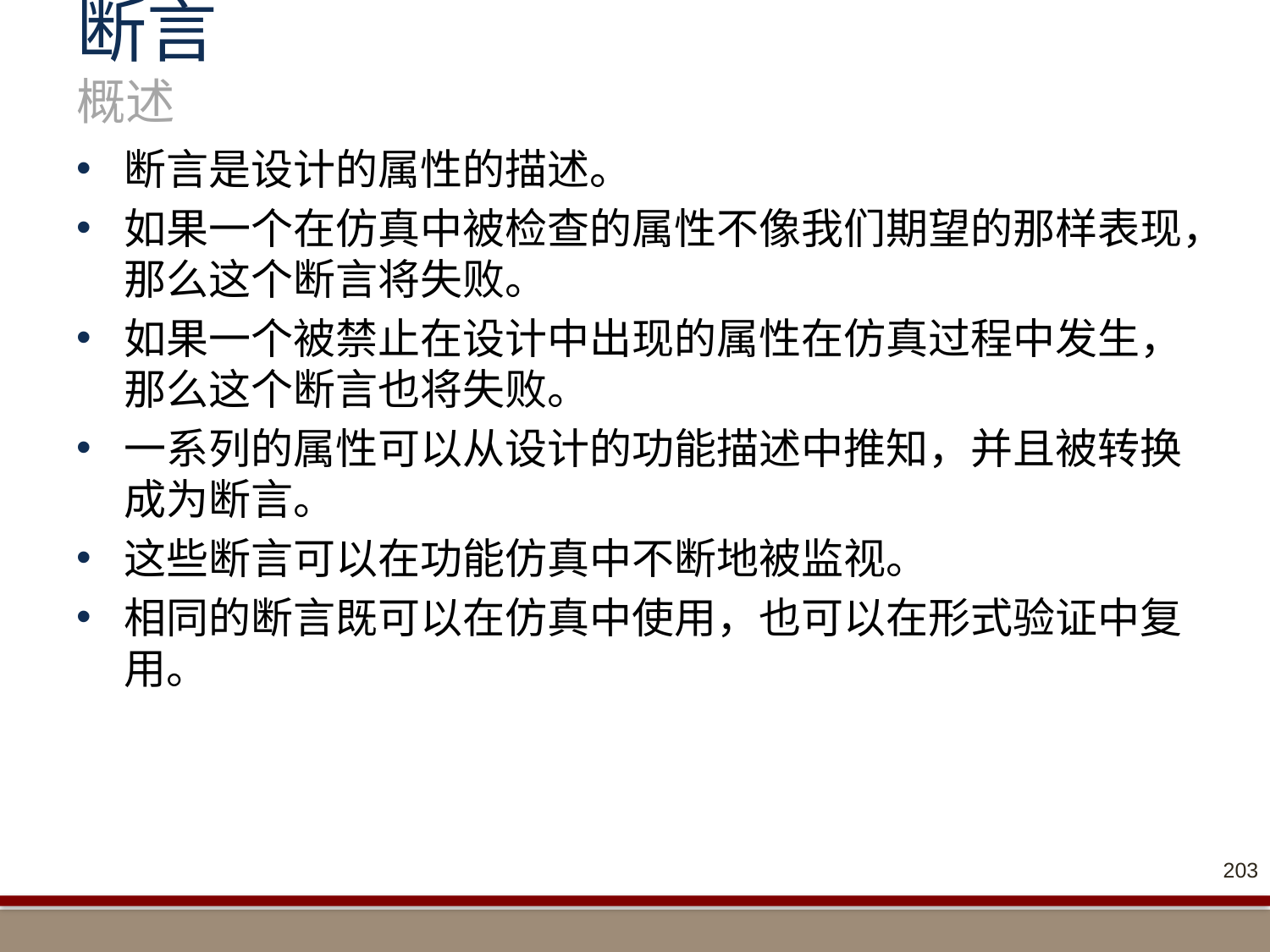

# 断言 概述
断言是设计的属性的描述。
如果一个在仿真中被检查的属性不像我们期望的那样表现，那么这个断言将失败。
如果一个被禁止在设计中出现的属性在仿真过程中发生，那么这个断言也将失败。
一系列的属性可以从设计的功能描述中推知，并且被转换成为断言。
这些断言可以在功能仿真中不断地被监视。
相同的断言既可以在仿真中使用，也可以在形式验证中复用。
203